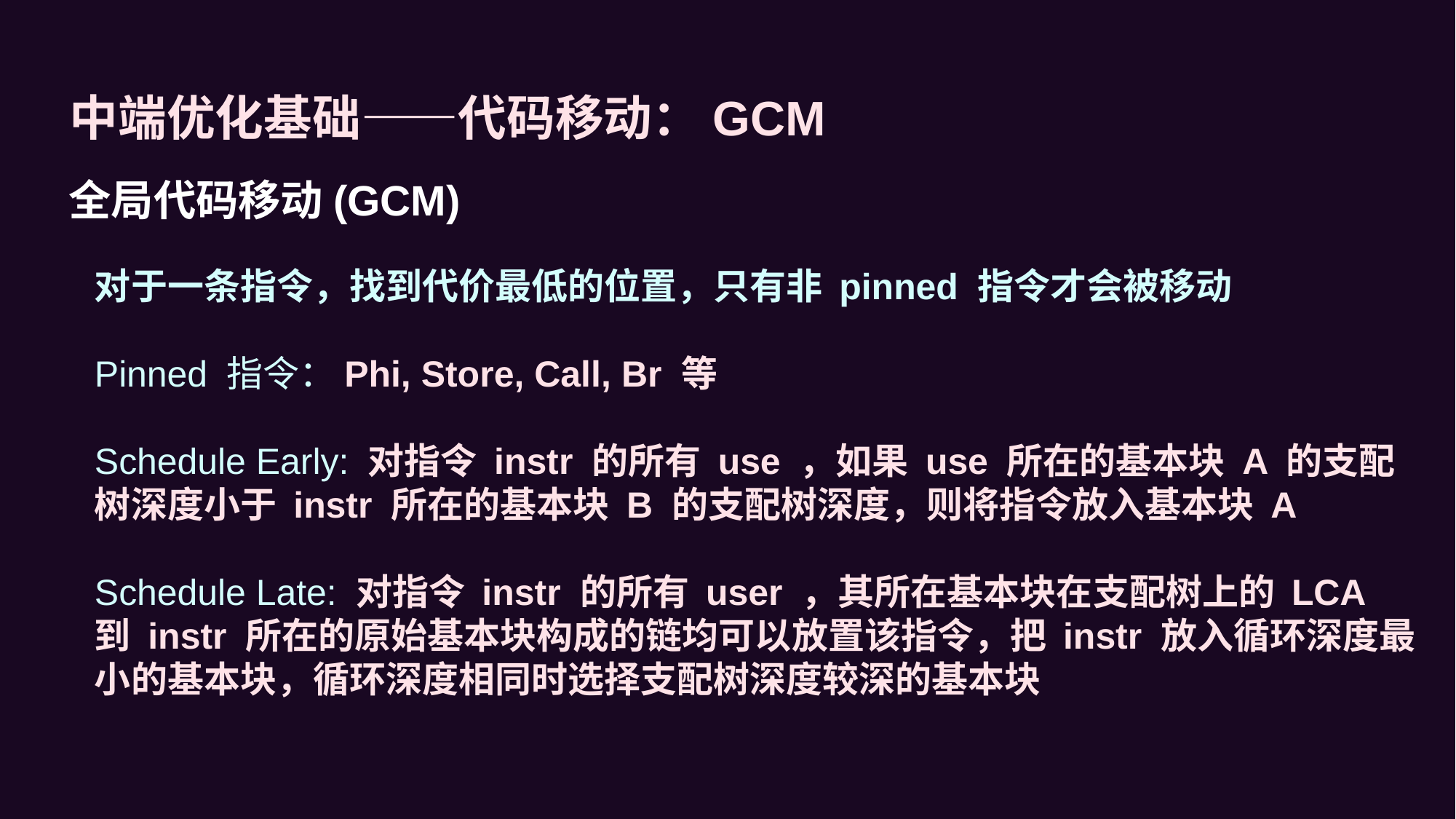

中端优化基础——代码移动：GCM
全局代码移动(GCM)
对于一条指令，找到代价最低的位置，只有非 pinned 指令才会被移动

Pinned 指令：Phi, Store, Call, Br 等

Schedule Early: 对指令 instr 的所有 use ，如果 use 所在的基本块 A 的支配树深度小于 instr 所在的基本块 B 的支配树深度，则将指令放入基本块 A

Schedule Late: 对指令 instr 的所有 user ，其所在基本块在支配树上的 LCA 到 instr 所在的原始基本块构成的链均可以放置该指令，把 instr 放入循环深度最小的基本块，循环深度相同时选择支配树深度较深的基本块